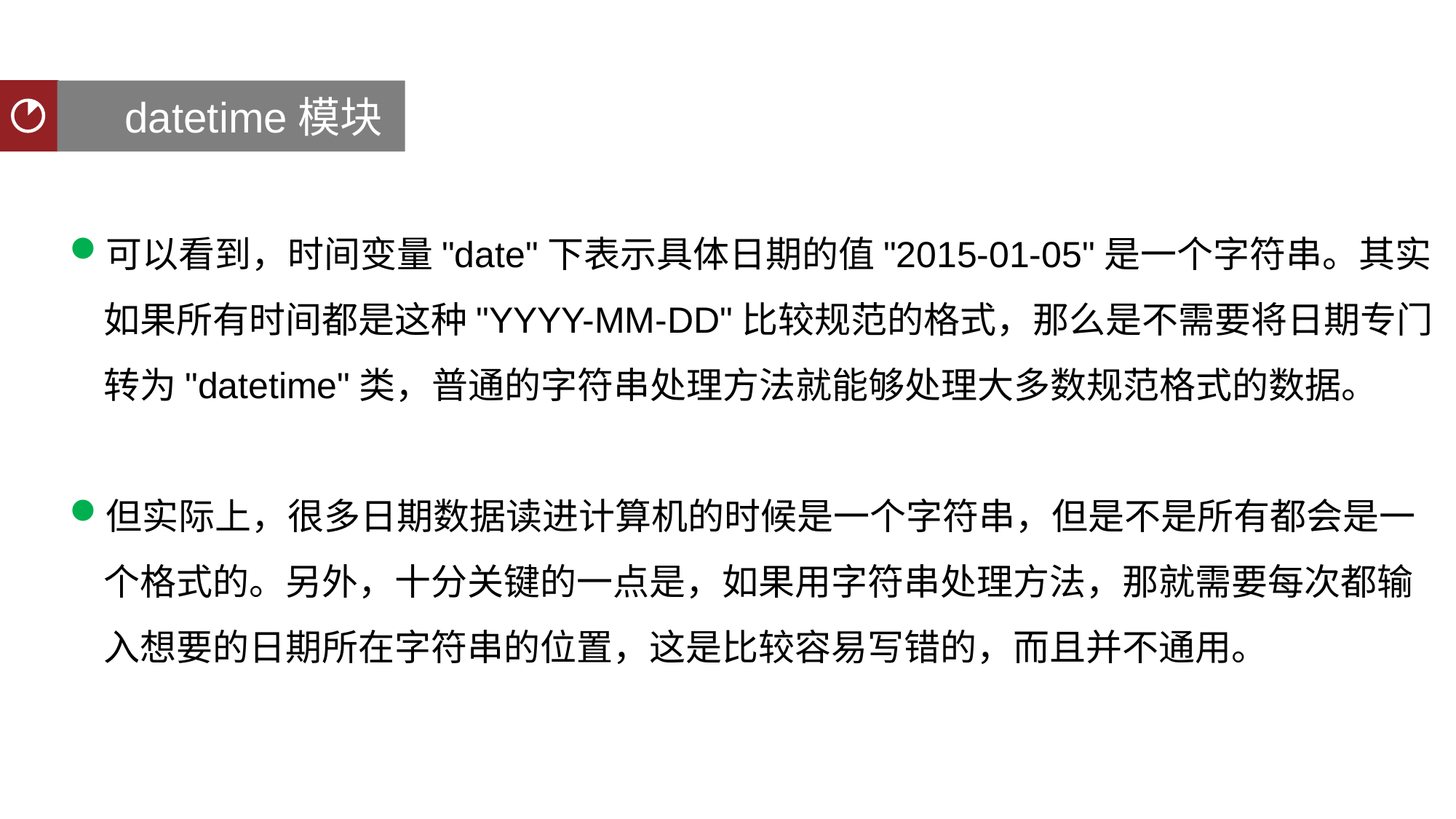

datetime模块

聚类分析
可以看到，时间变量"date"下表示具体日期的值"2015-01-05"是一个字符串。其实如果所有时间都是这种"YYYY-MM-DD"比较规范的格式，那么是不需要将日期专门转为"datetime"类，普通的字符串处理方法就能够处理大多数规范格式的数据。

但实际上，很多日期数据读进计算机的时候是一个字符串，但是不是所有都会是一个格式的。另外，十分关键的一点是，如果用字符串处理方法，那就需要每次都输入想要的日期所在字符串的位置，这是比较容易写错的，而且并不通用。